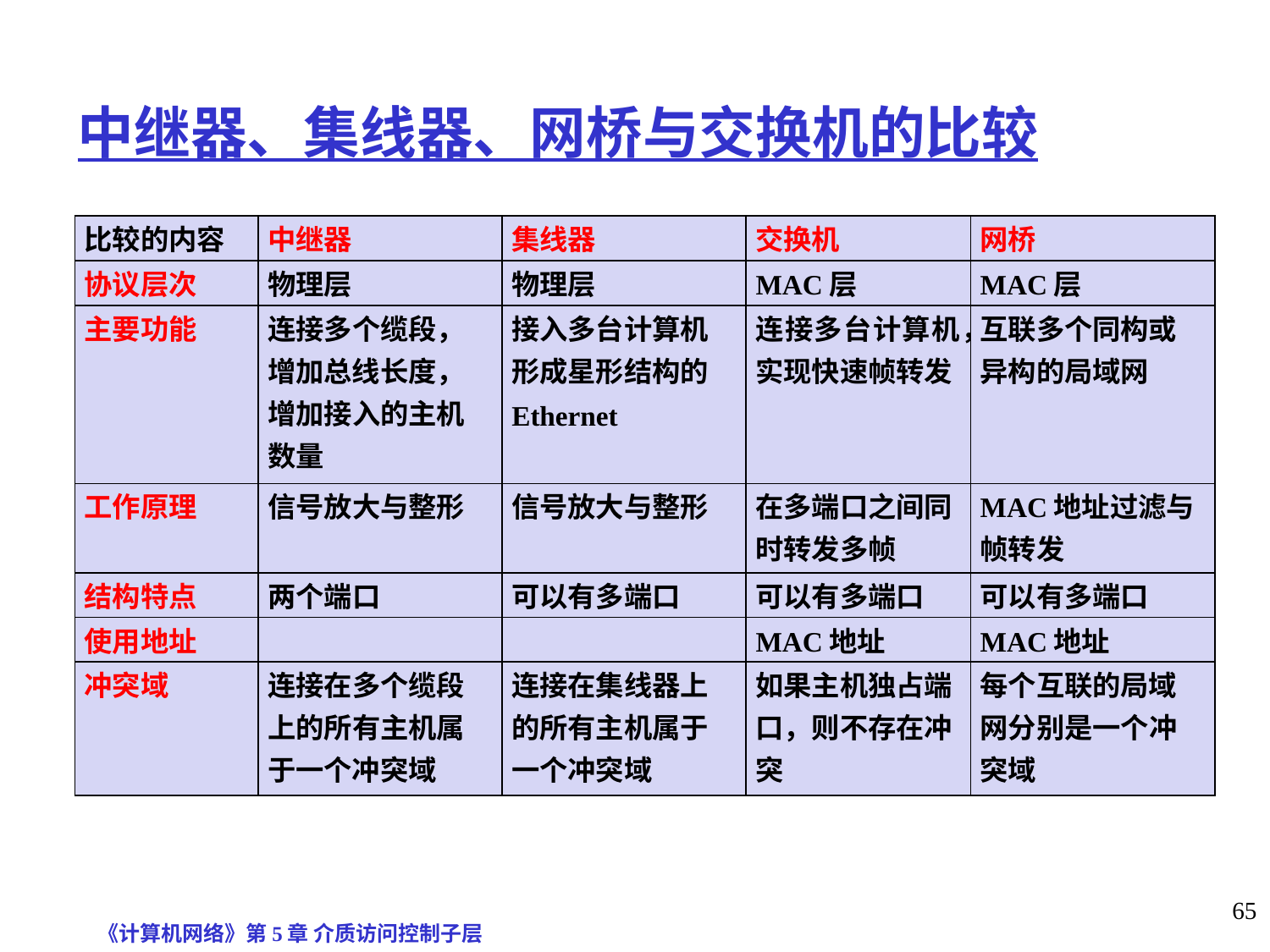

# 中继器、集线器、网桥与交换机的比较
| 比较的内容 | 中继器 | 集线器 | 交换机 | 网桥 |
| --- | --- | --- | --- | --- |
| 协议层次 | 物理层 | 物理层 | MAC层 | MAC层 |
| 主要功能 | 连接多个缆段， 增加总线长度， 增加接入的主机 数量 | 接入多台计算机 形成星形结构的 Ethernet | 连接多台计算机， 实现快速帧转发 | 互联多个同构或 异构的局域网 |
| 工作原理 | 信号放大与整形 | 信号放大与整形 | 在多端口之间同 时转发多帧 | MAC地址过滤与 帧转发 |
| 结构特点 | 两个端口 | 可以有多端口 | 可以有多端口 | 可以有多端口 |
| 使用地址 |  |  | MAC地址 | MAC地址 |
| 冲突域 | 连接在多个缆段 上的所有主机属 于一个冲突域 | 连接在集线器上 的所有主机属于 一个冲突域 | 如果主机独占端 口，则不存在冲 突 | 每个互联的局域 网分别是一个冲 突域 |

《计算机网络》第5章 介质访问控制子层
65